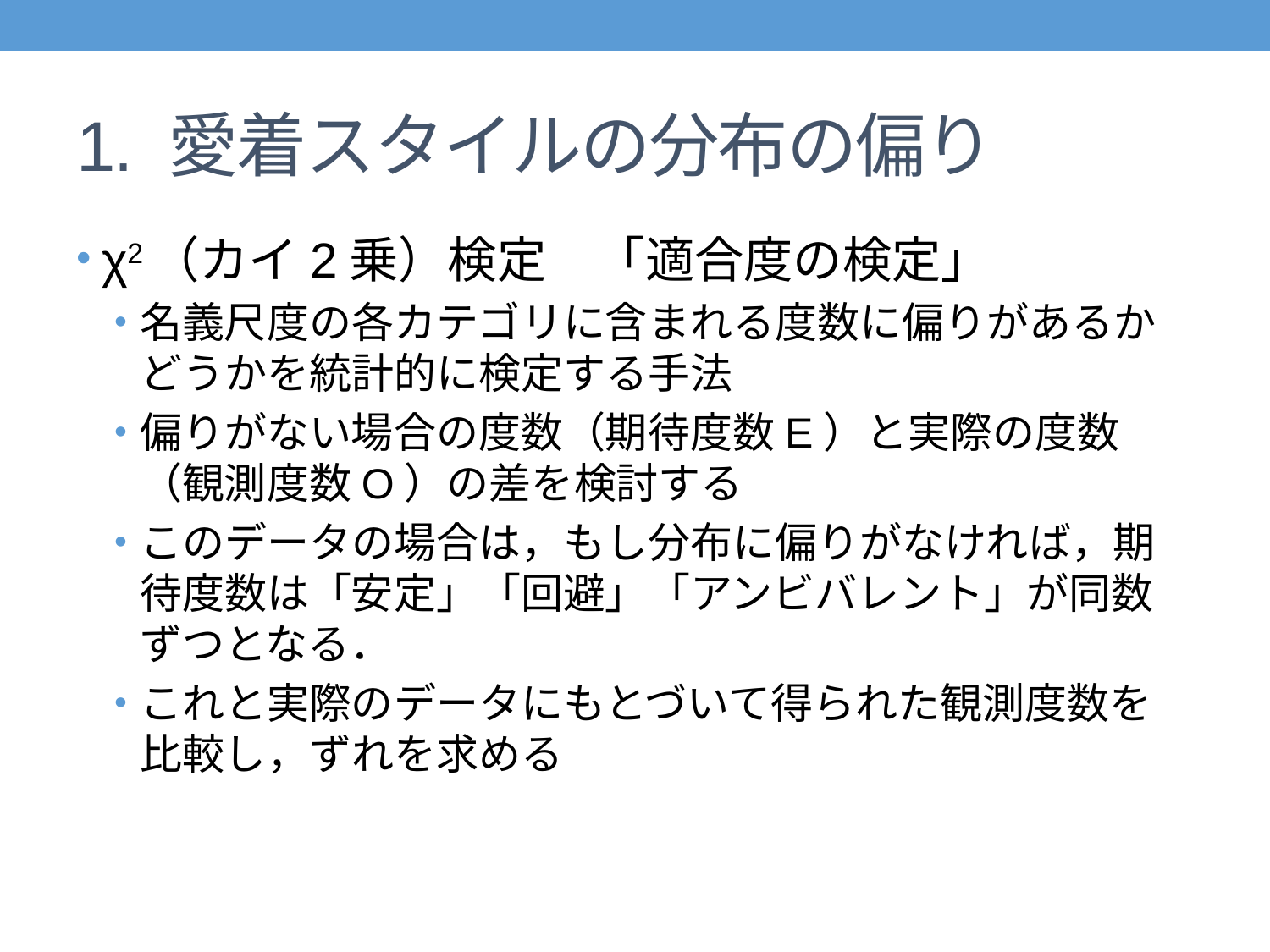

# 1. 愛着スタイルの分布の偏り
χ2（カイ2乗）検定　「適合度の検定」
名義尺度の各カテゴリに含まれる度数に偏りがあるかどうかを統計的に検定する手法
偏りがない場合の度数（期待度数E）と実際の度数（観測度数O）の差を検討する
このデータの場合は，もし分布に偏りがなければ，期待度数は「安定」「回避」「アンビバレント」が同数ずつとなる．
これと実際のデータにもとづいて得られた観測度数を比較し，ずれを求める